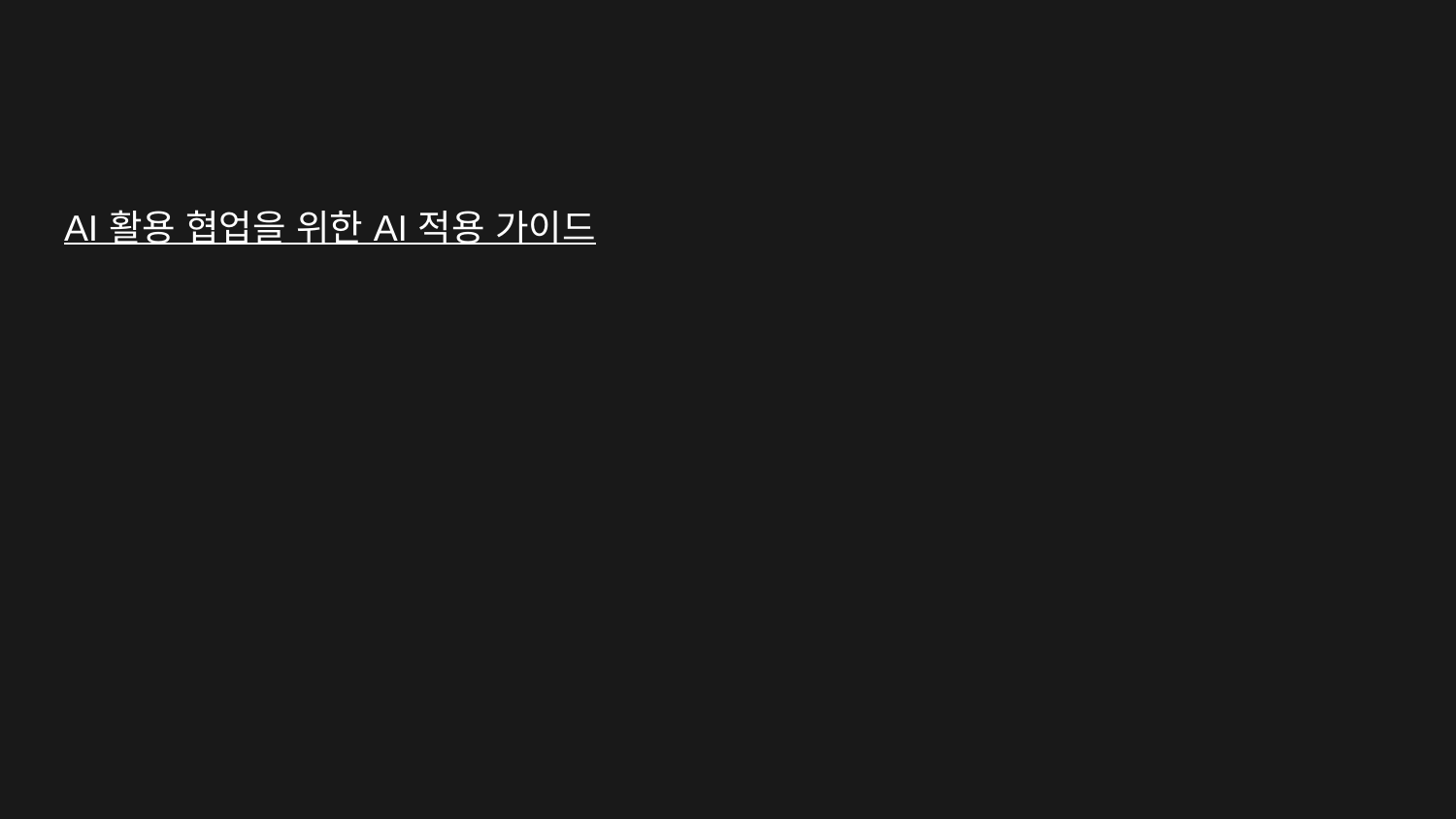

#
AI 활용 협업을 위한 AI 적용 가이드